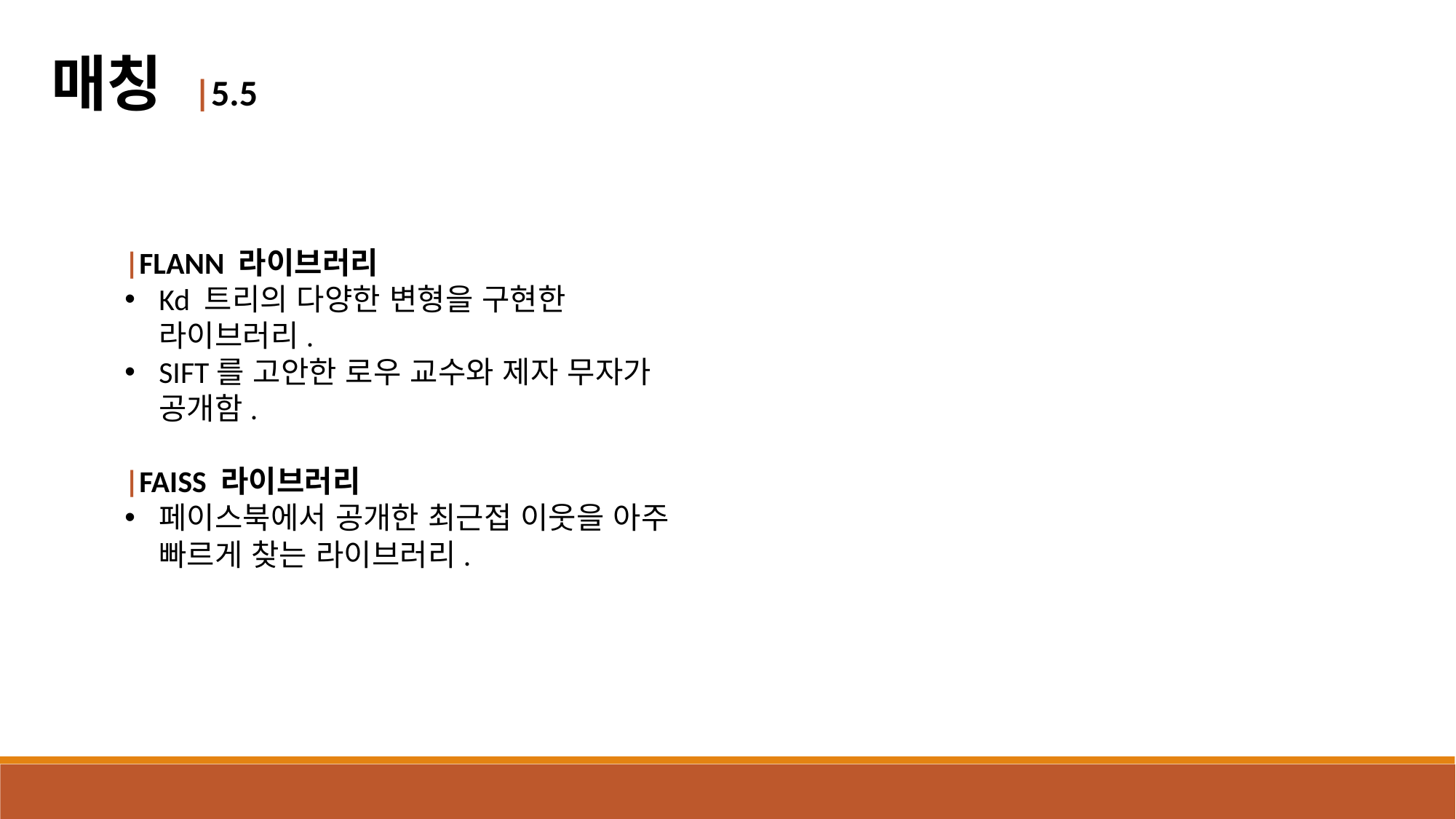

매칭 |5.5
|FLANN 라이브러리
Kd 트리의 다양한 변형을 구현한 라이브러리.
SIFT를 고안한 로우 교수와 제자 무자가 공개함.

|FAISS 라이브러리
페이스북에서 공개한 최근접 이웃을 아주 빠르게 찾는 라이브러리.